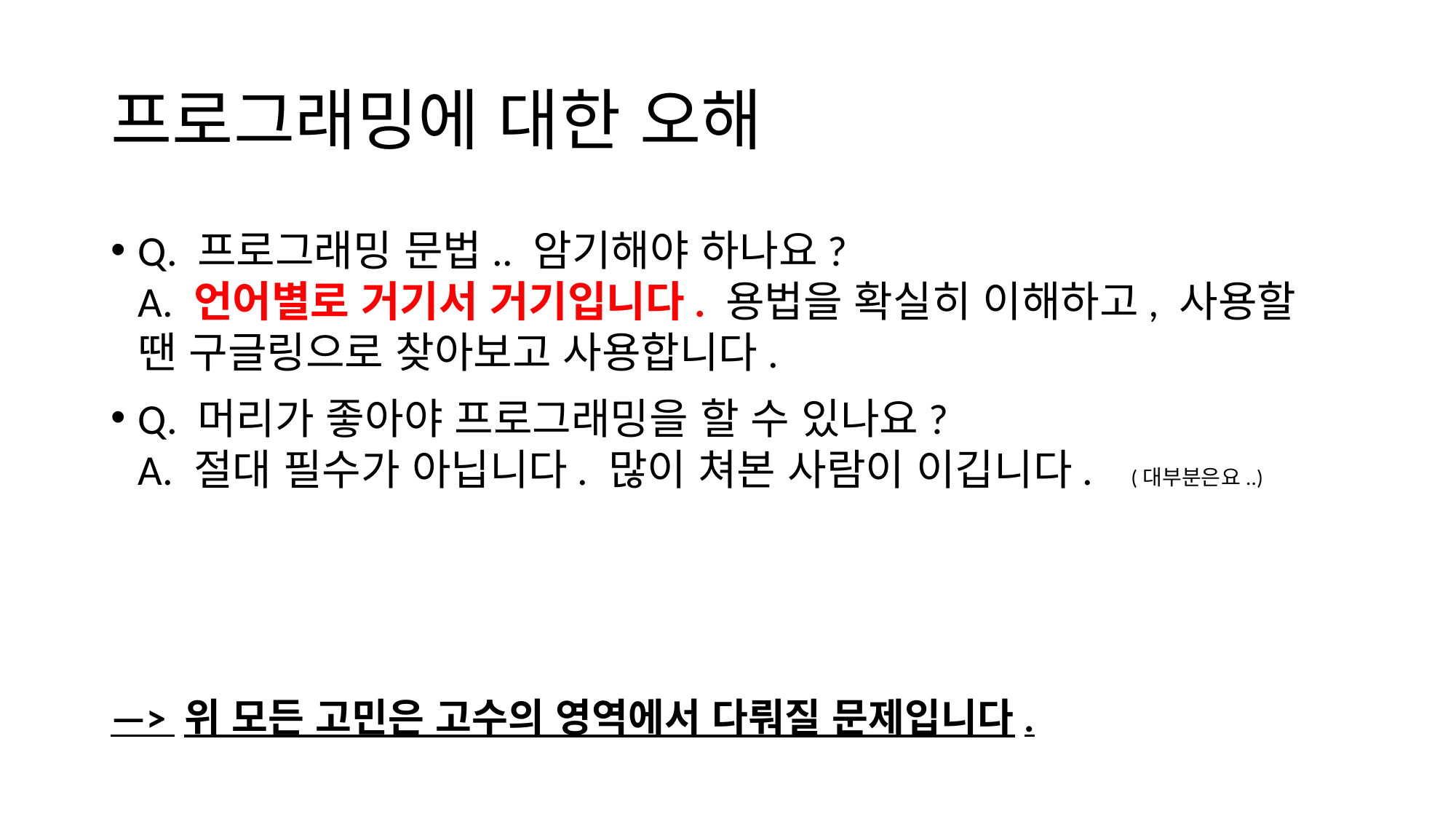

# 프로그래밍에 대한 오해
Q. 프로그래밍 문법.. 암기해야 하나요?
A. 언어별로 거기서 거기입니다. 용법을 확실히 이해하고, 사용할 땐 구글링으로 찾아보고 사용합니다.
Q. 머리가 좋아야 프로그래밍을 할 수 있나요?
A. 절대 필수가 아닙니다. 많이 쳐본 사람이 이깁니다.
(대부분은요..)
—> 위 모든 고민은 고수의 영역에서 다뤄질 문제입니다.